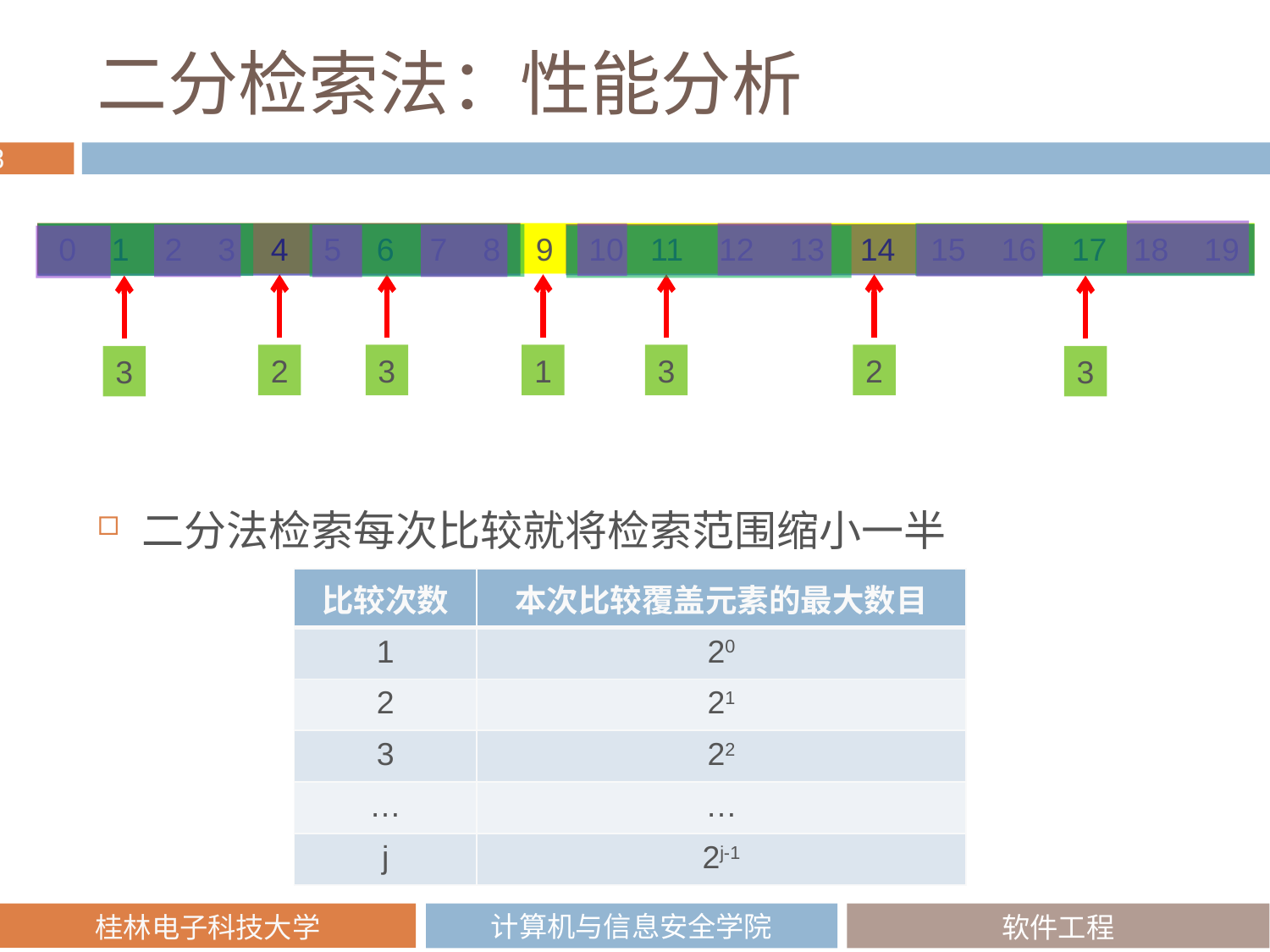

# 二分检索法：性能分析

 0    1    2    3    4    5    6    7    8    9    10   11    12    13    14    15    16    17   18    19

3
3
2
1
2
3
3
二分法检索每次比较就将检索范围缩小一半
| 比较次数 | 本次比较覆盖元素的最大数目 |
| --- | --- |
| 1 | 20 |
| 2 | 21 |
| 3 | 22 |
| … | … |
| j | 2j-1 |